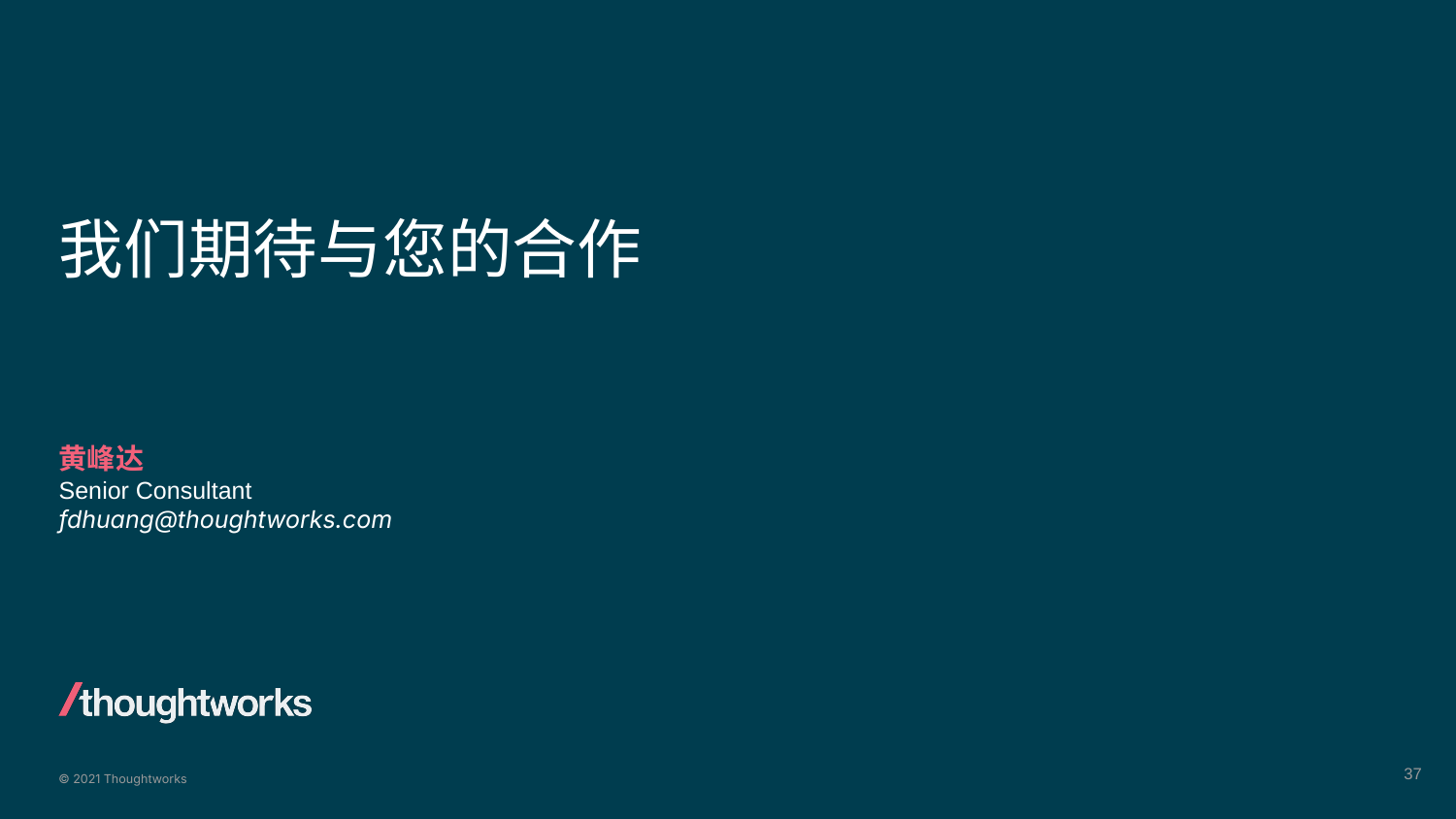

# 我们期待与您的合作

黄峰达
Senior Consultant
fdhuang@thoughtworks.com
37